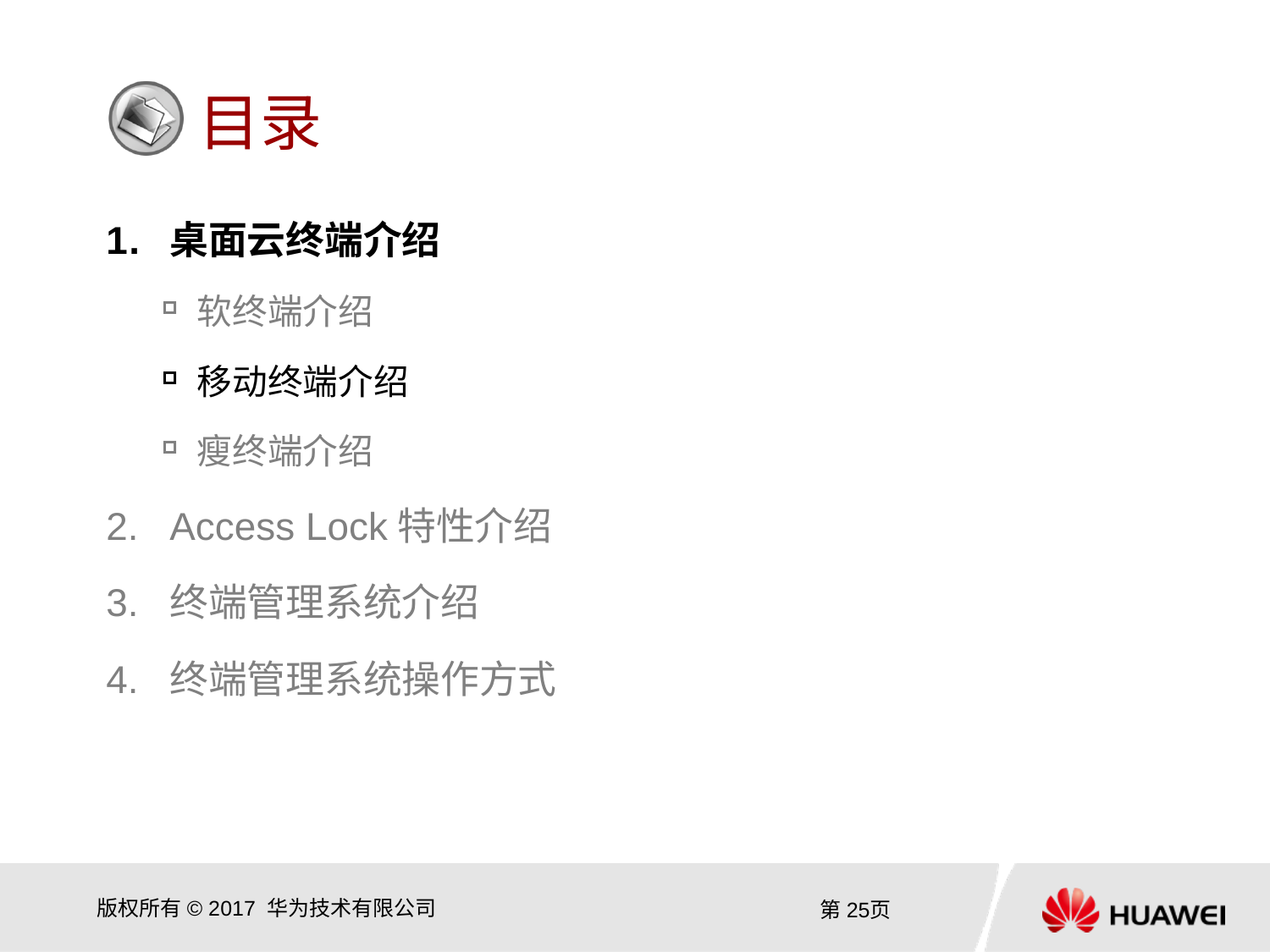

桌面云终端介绍
软终端介绍
移动终端介绍
瘦终端介绍
Access Lock特性介绍
终端管理系统介绍
终端管理系统操作方式